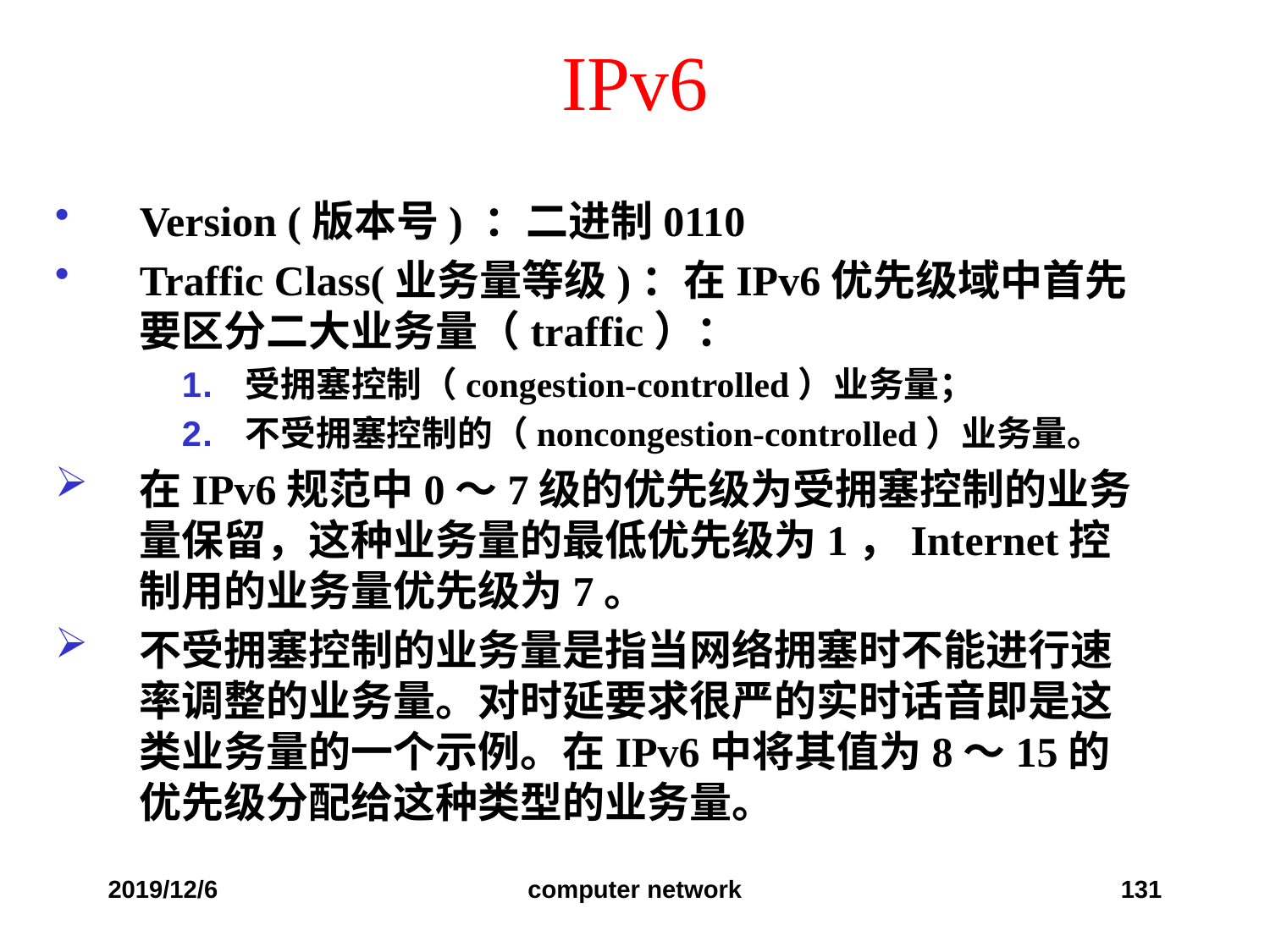

# IPv6
Version (版本号) ：二进制0110
Traffic Class(业务量等级)：在IPv6优先级域中首先要区分二大业务量（traffic）：
受拥塞控制（congestion-controlled）业务量；
不受拥塞控制的（noncongestion-controlled）业务量。
在IPv6规范中0～7级的优先级为受拥塞控制的业务量保留，这种业务量的最低优先级为1，Internet控制用的业务量优先级为7。
不受拥塞控制的业务量是指当网络拥塞时不能进行速率调整的业务量。对时延要求很严的实时话音即是这类业务量的一个示例。在IPv6中将其值为8～15的优先级分配给这种类型的业务量。

2019/12/6
computer network
131